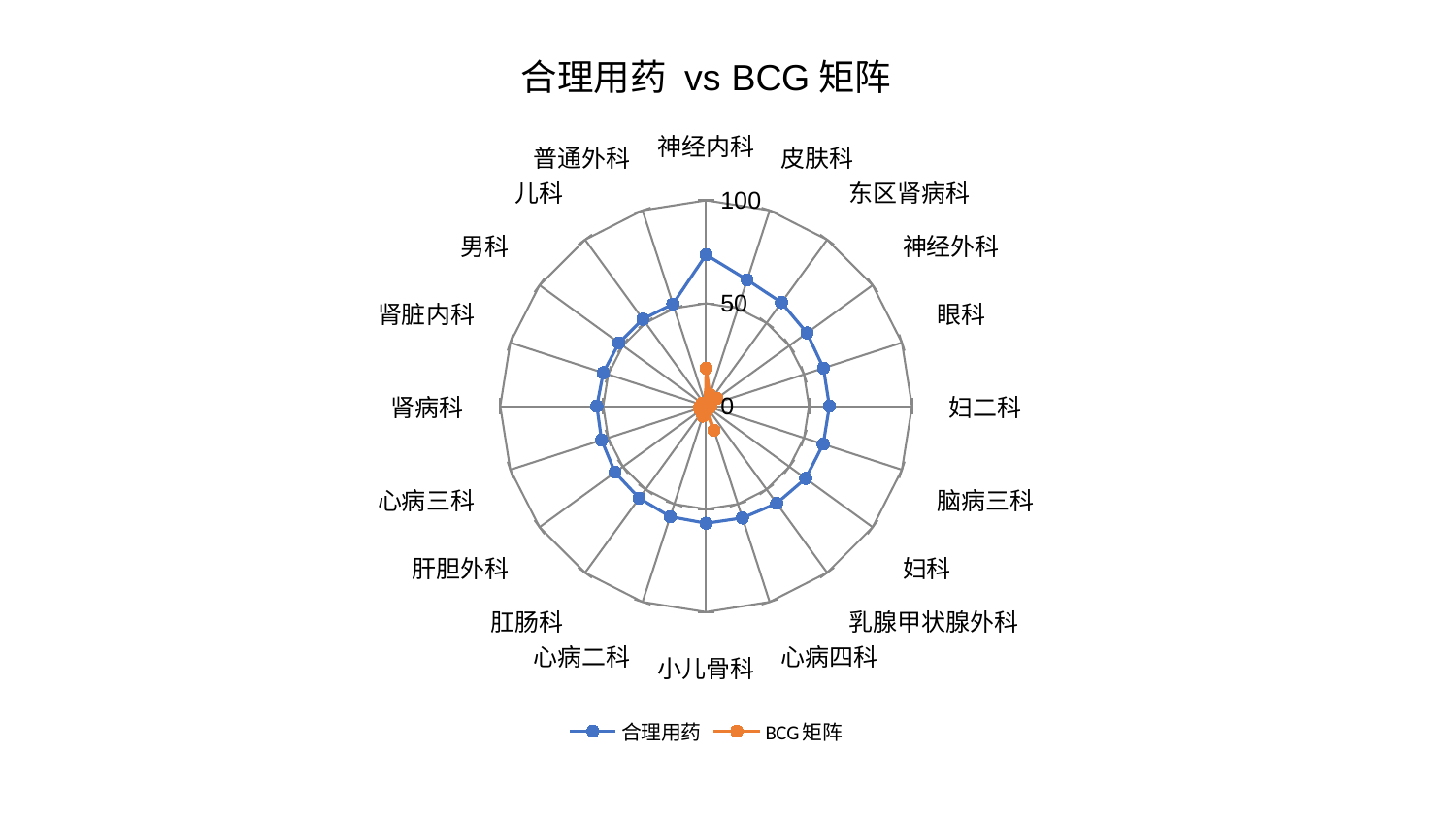

### Chart: 合理用药 vs BCG矩阵

| Category | 合理用药 | BCG矩阵 |
|---|---|---|
| 神经内科 | 73.57864192658975 | 18.49075069788878 |
| 皮肤科 | 64.55610207015047 | 5.871998087199532 |
| 东区肾病科 | 62.27651371623764 | 2.6107809788690206 |
| 神经外科 | 60.54862018028877 | 6.535404322755656 |
| 眼科 | 59.92844856603648 | 1.4335280876547685 |
| 妇二科 | 59.904925472367516 | 2.419842950362313 |
| 脑病三科 | 59.80450789824049 | 1.7225896082035426 |
| 妇科 | 59.74755011932353 | 1.5351782496451734 |
| 乳腺甲状腺外科 | 58.33867618728992 | 0.7190939150175356 |
| 心病四科 | 57.093761165443 | 12.324460332310816 |
| 小儿骨科 | 56.890563495950666 | 2.716804621106999 |
| 心病二科 | 56.42074324970156 | 5.073826646553044 |
| 肛肠科 | 55.251037945153016 | 2.368503297018193 |
| 肝胆外科 | 54.693617830036345 | 3.2280856476977666 |
| 心病三科 | 53.37637125869675 | 3.459624735283703 |
| 肾病科 | 53.086795849164304 | 2.8270889892730793 |
| 肾脏内科 | 52.53080065001345 | 2.190840369407464 |
| 男科 | 52.33806059453395 | 2.4035589146484777 |
| 儿科 | 52.281983429252335 | 1.4273286476782758 |
| 普通外科 | 52.206065652857404 | 1.104402219068605 |
56